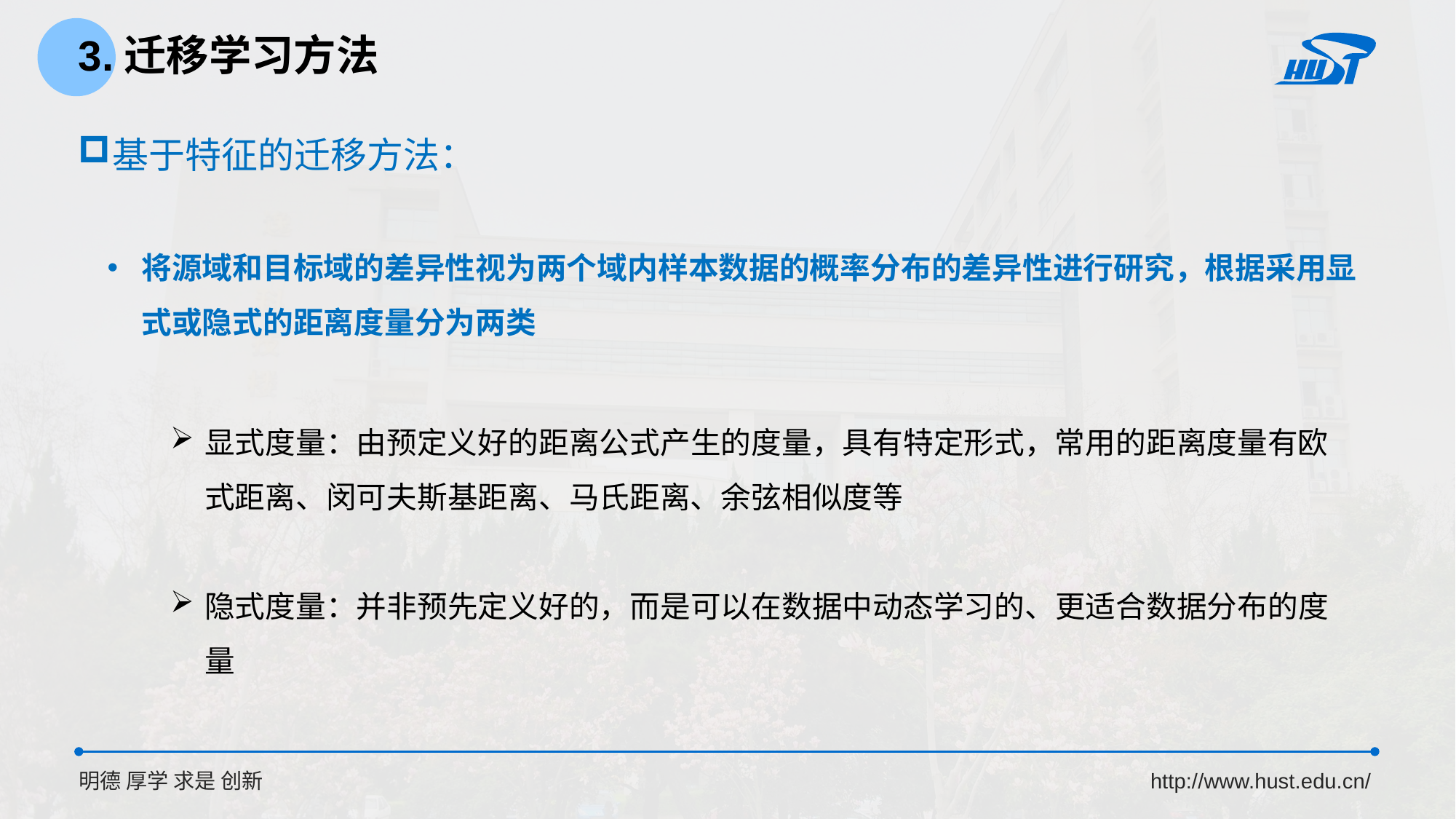

3.迁移学习方法
基于特征的迁移方法：
将源域和目标域的差异性视为两个域内样本数据的概率分布的差异性进行研究，根据采用显式或隐式的距离度量分为两类
显式度量：由预定义好的距离公式产生的度量，具有特定形式，常用的距离度量有欧式距离、闵可夫斯基距离、马氏距离、余弦相似度等
隐式度量：并非预先定义好的，而是可以在数据中动态学习的、更适合数据分布的度量